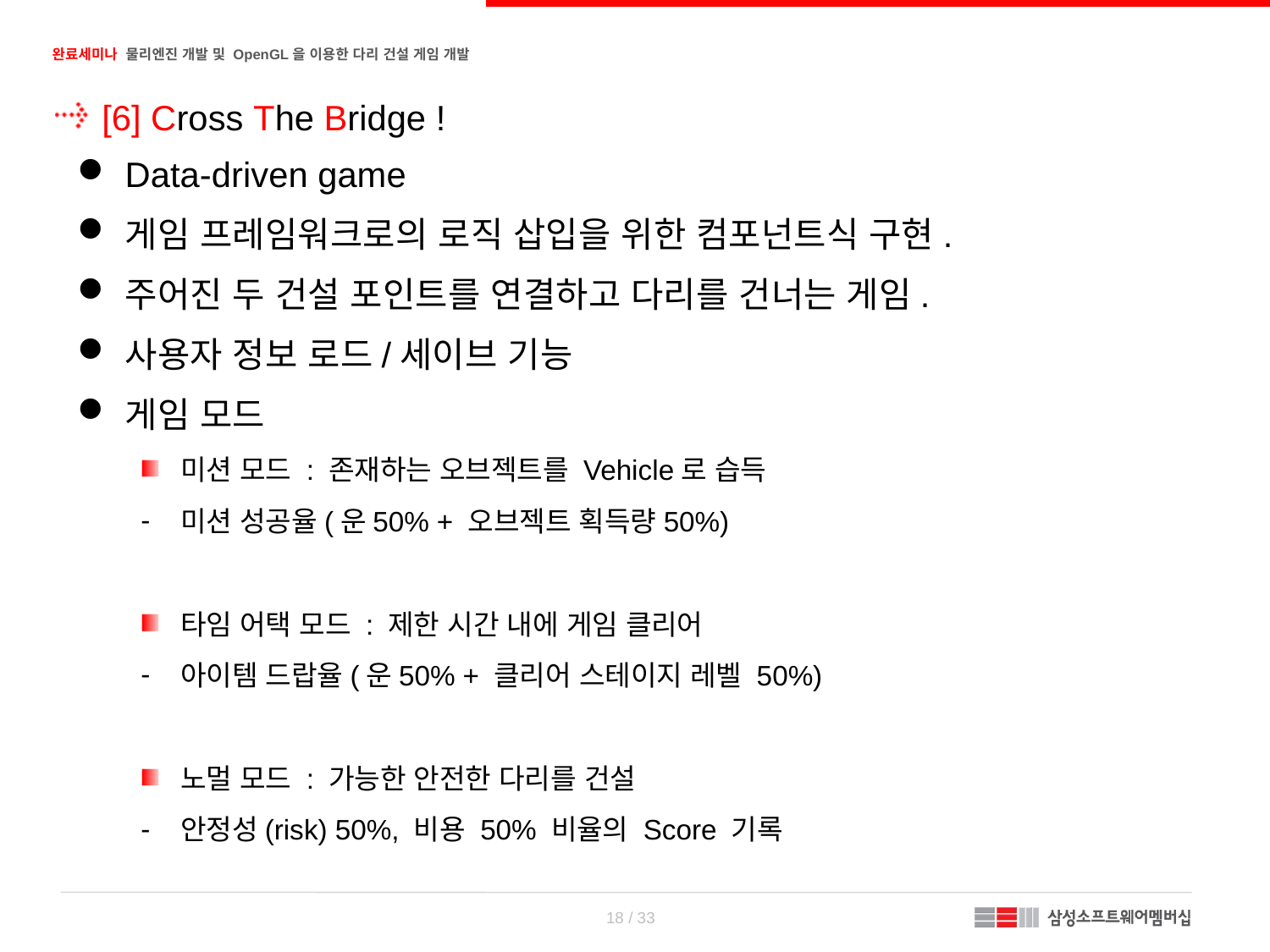

[6] Cross The Bridge !

Data-driven game
게임 프레임워크로의 로직 삽입을 위한 컴포넌트식 구현.
주어진 두 건설 포인트를 연결하고 다리를 건너는 게임.
사용자 정보 로드/세이브 기능
게임 모드
미션 모드 : 존재하는 오브젝트를 Vehicle로 습득
미션 성공율(운50% + 오브젝트 획득량50%)

타임 어택 모드 : 제한 시간 내에 게임 클리어
아이템 드랍율(운50% + 클리어 스테이지 레벨 50%)

노멀 모드 : 가능한 안전한 다리를 건설
안정성(risk) 50%, 비용 50% 비율의 Score 기록